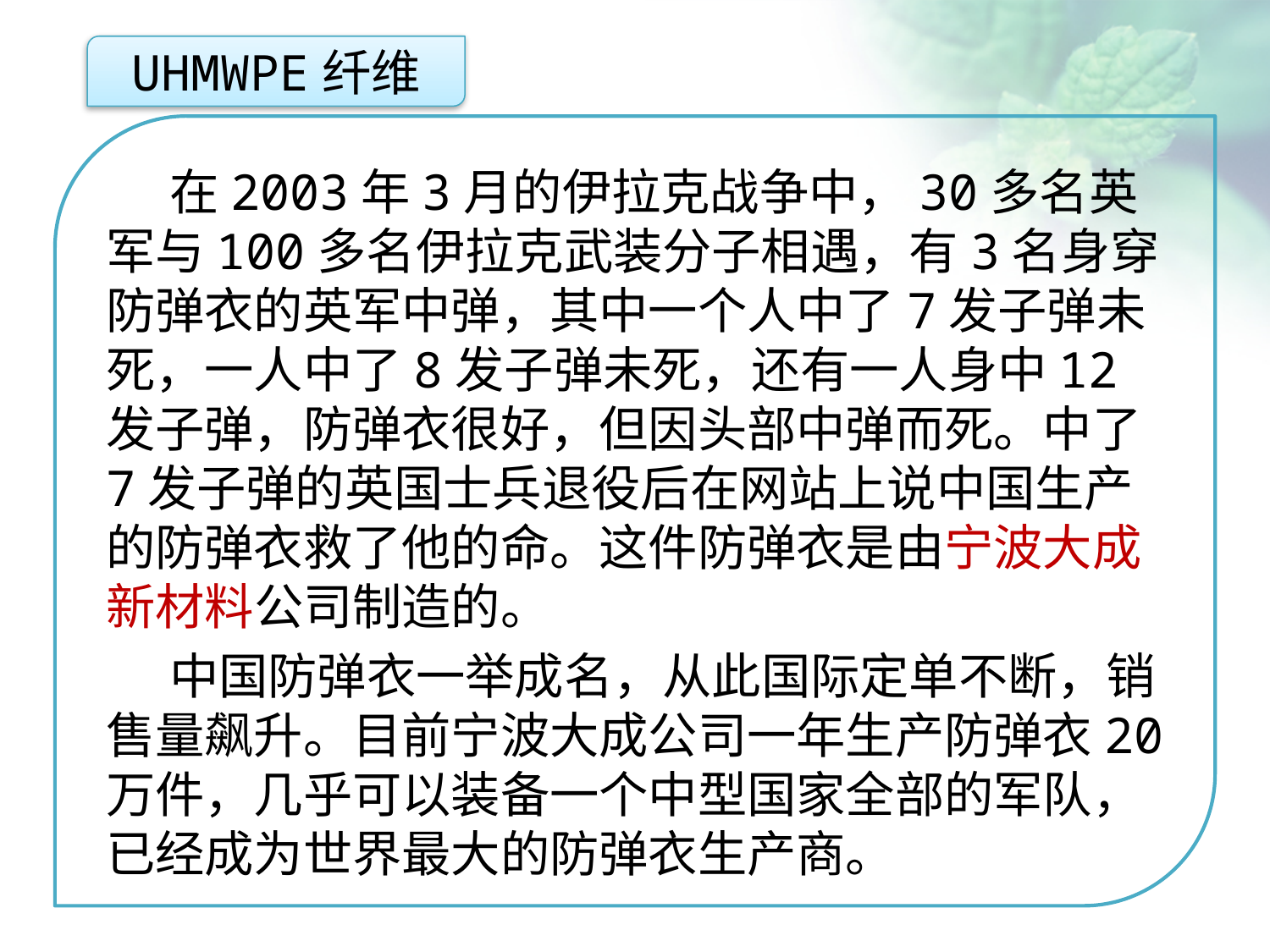

UHMWPE纤维
在2003年3月的伊拉克战争中，30多名英军与100多名伊拉克武装分子相遇，有3名身穿防弹衣的英军中弹，其中一个人中了7发子弹未死，一人中了8发子弹未死，还有一人身中12发子弹，防弹衣很好，但因头部中弹而死。中了7发子弹的英国士兵退役后在网站上说中国生产的防弹衣救了他的命。这件防弹衣是由宁波大成新材料公司制造的。
中国防弹衣一举成名，从此国际定单不断，销售量飙升。目前宁波大成公司一年生产防弹衣20万件，几乎可以装备一个中型国家全部的军队，已经成为世界最大的防弹衣生产商。
点击添加文本
点击添加文本
点击添加文本
点击添加文本